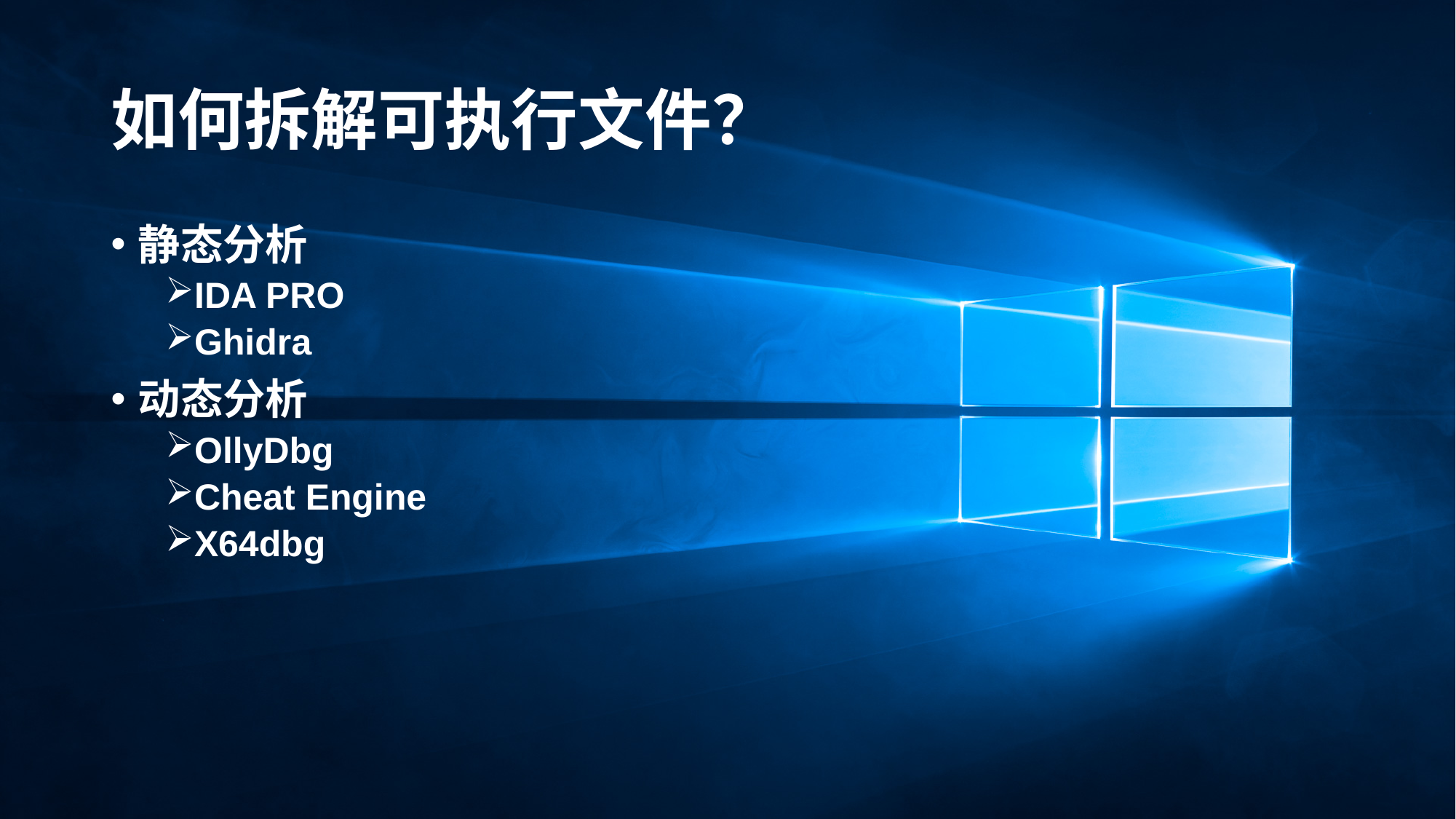

# 如何拆解可执行文件？
静态分析
IDA PRO
Ghidra
动态分析
OllyDbg
Cheat Engine
X64dbg